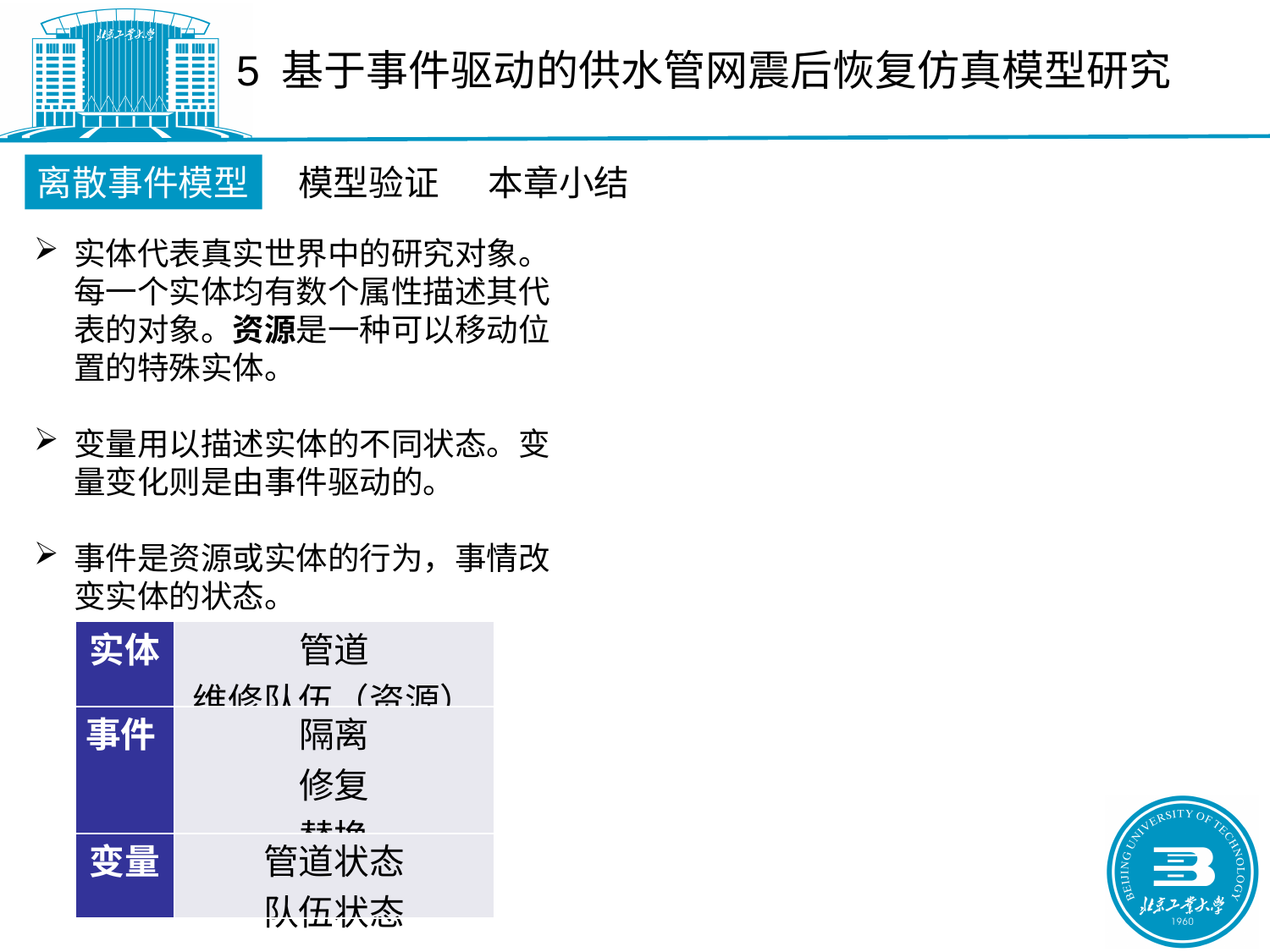

5 基于事件驱动的供水管网震后恢复仿真模型研究
离散事件模型
模型验证
本章小结
实体代表真实世界中的研究对象。每一个实体均有数个属性描述其代表的对象。资源是一种可以移动位置的特殊实体。

变量用以描述实体的不同状态。变量变化则是由事件驱动的。

事件是资源或实体的行为，事情改变实体的状态。
| 实体 | 管道 维修队伍（资源） |
| --- | --- |
| 事件 | 隔离 修复 替换 |
| 变量 | 管道状态 队伍状态 |